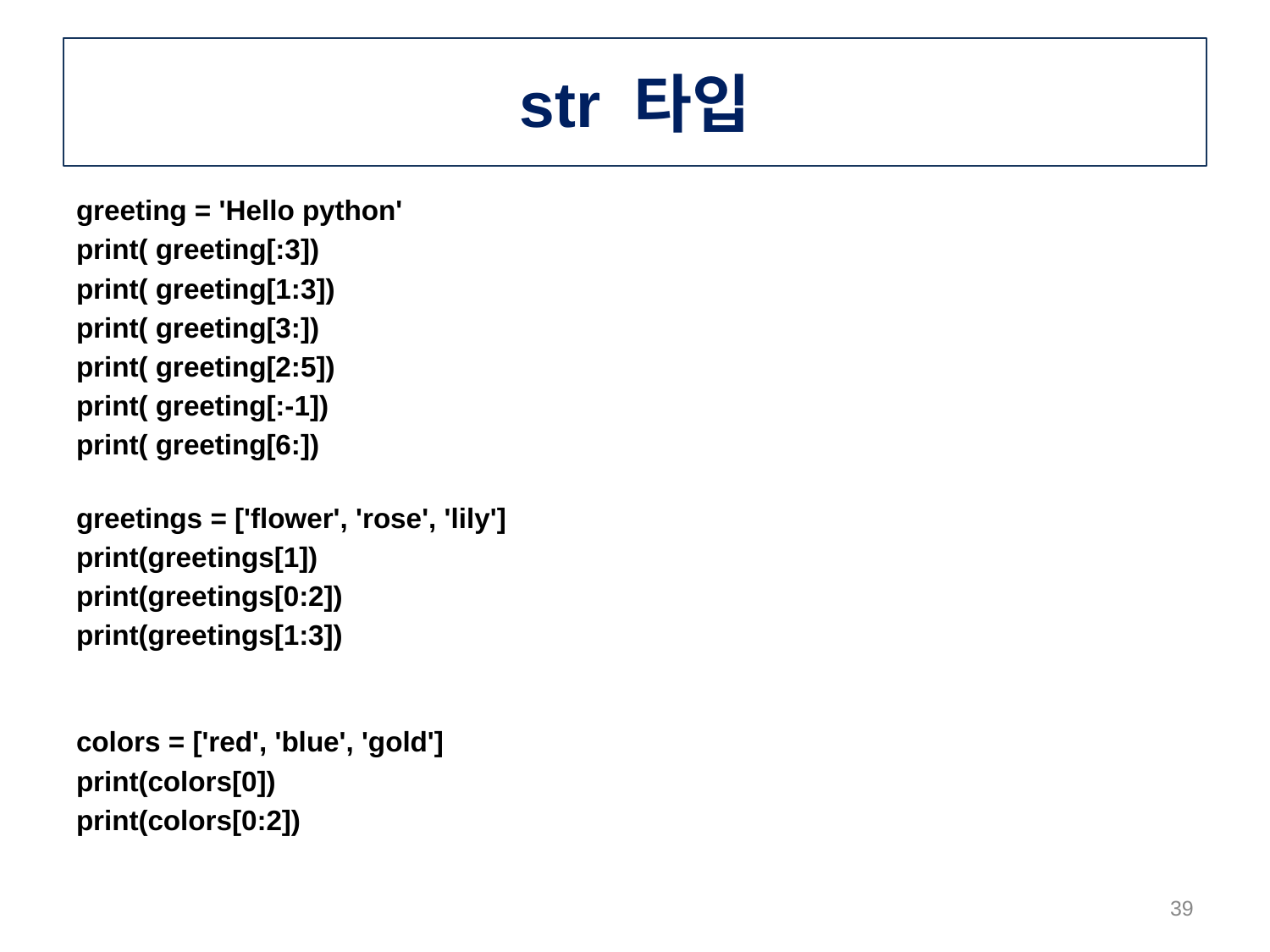

# str 타입
greeting = 'Hello python'
print( greeting[:3])
print( greeting[1:3])
print( greeting[3:])
print( greeting[2:5])
print( greeting[:-1])
print( greeting[6:])
greetings = ['flower', 'rose', 'lily']
print(greetings[1])
print(greetings[0:2])
print(greetings[1:3])
colors = ['red', 'blue', 'gold']
print(colors[0])
print(colors[0:2])

39